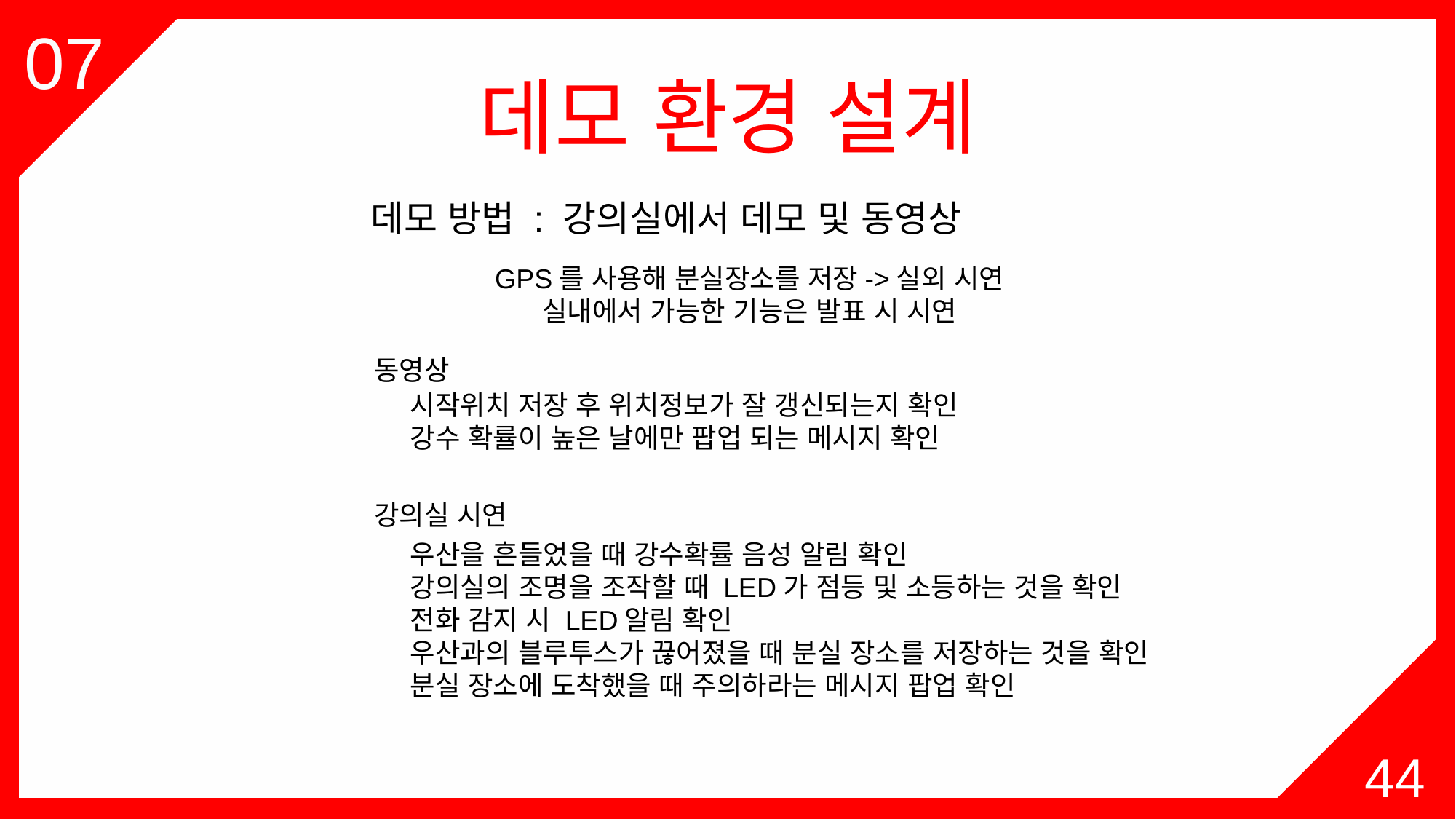

07
데모 환경 설계
데모 방법 : 강의실에서 데모 및 동영상
GPS를 사용해 분실장소를 저장->실외 시연
실내에서 가능한 기능은 발표 시 시연
동영상
시작위치 저장 후 위치정보가 잘 갱신되는지 확인
강수 확률이 높은 날에만 팝업 되는 메시지 확인
강의실 시연
우산을 흔들었을 때 강수확률 음성 알림 확인
강의실의 조명을 조작할 때 LED가 점등 및 소등하는 것을 확인
전화 감지 시 LED알림 확인
우산과의 블루투스가 끊어졌을 때 분실 장소를 저장하는 것을 확인
분실 장소에 도착했을 때 주의하라는 메시지 팝업 확인

44